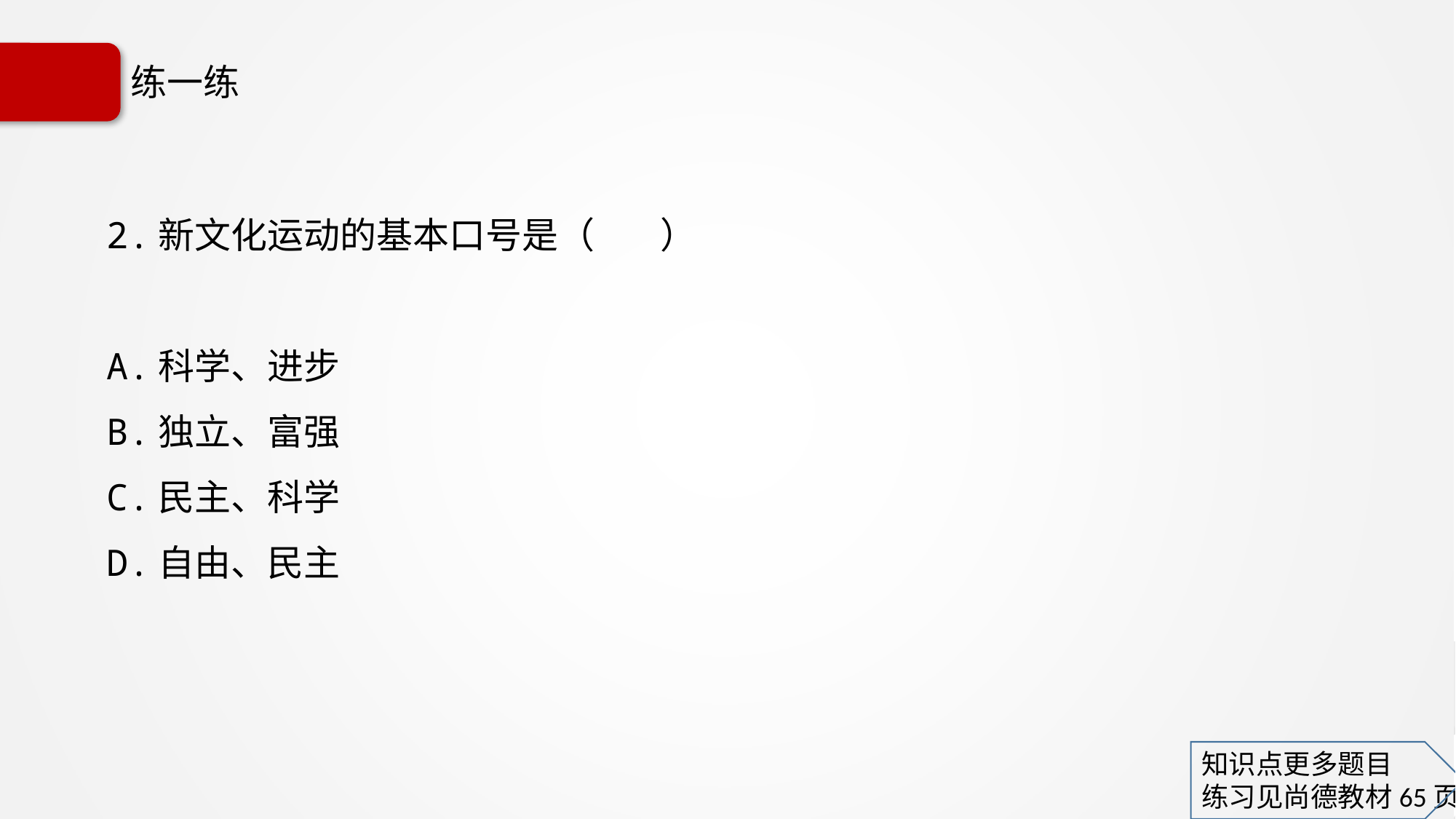

# 练一练
2.新文化运动的基本口号是（        ）

A.科学、进步
B.独立、富强
C.民主、科学
D.自由、民主
知识点更多题目
练习见尚德教材65页